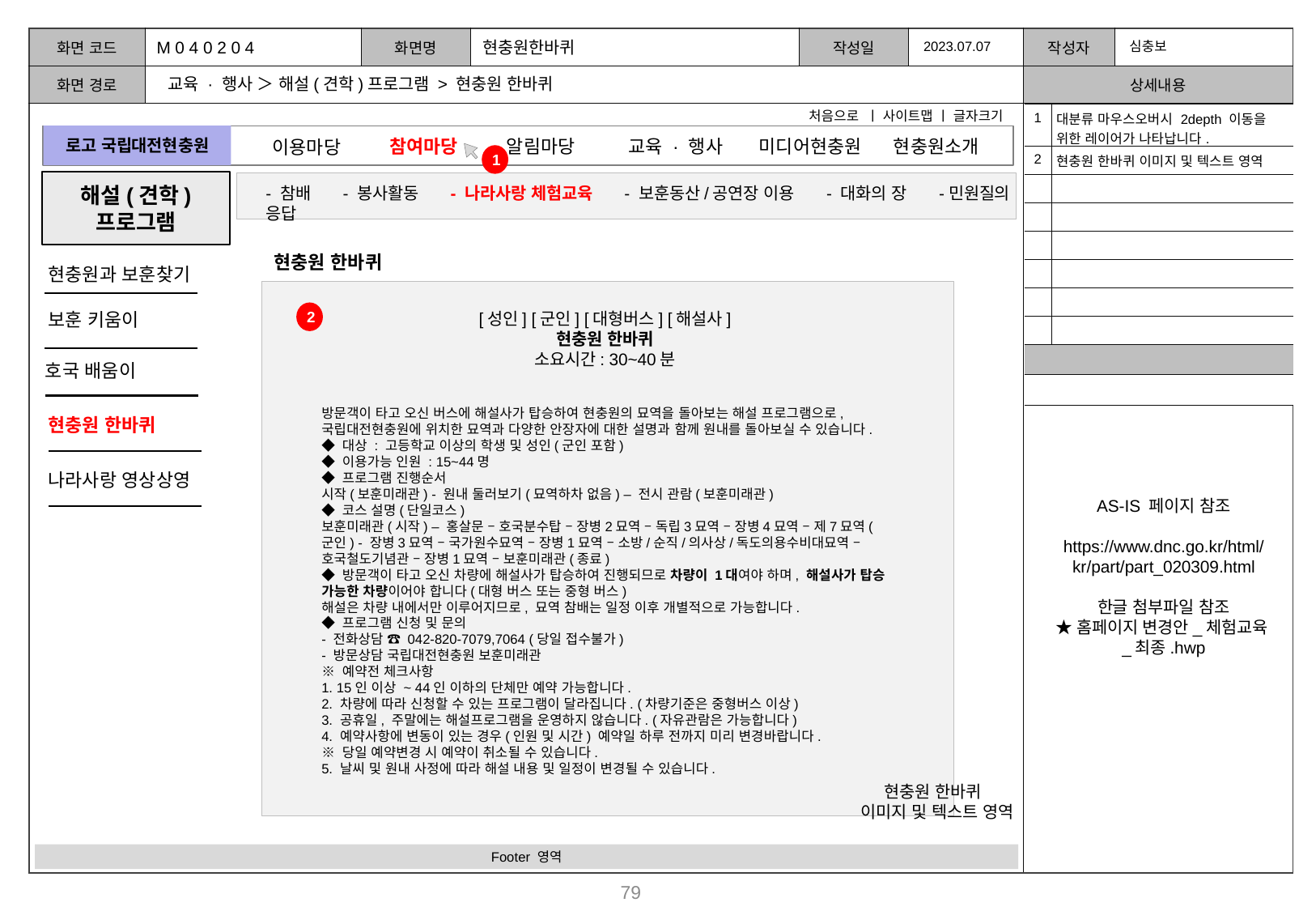

M 0 4 0 2 0 4
현충원한바퀴
2023.07.07
심충보
교육 · 행사 ＞ 해설(견학)프로그램 > 현충원 한바퀴
처음으로  ㅣ 사이트맵 ㅣ 글자크기
| 1 | 대분류 마우스오버시 2depth 이동을 위한 레이어가 나타납니다. |
| --- | --- |
| 2 | 현충원 한바퀴 이미지 및 텍스트 영역 |
|  |  |
|  |  |
|  |  |
|  |  |
|  |  |
|  |  |
|  |  |
|  |  |
로고 국립대전현충원

참여마당
알림마당
미디어현충원
교육 · 행사
현충원소개
이용마당

1
해설(견학)
프로그램

- 참배      - 봉사활동      - 나라사랑 체험교육      - 보훈동산/공연장 이용      - 대화의 장      -민원질의 응답
현충원 한바퀴
현충원과 보훈찾기

보훈 키움이
2
[성인] [군인] [대형버스] [해설사]
현충원 한바퀴
소요시간: 30~40분
호국 배움이
방문객이 타고 오신 버스에 해설사가 탑승하여 현충원의 묘역을 돌아보는 해설 프로그램으로, 국립대전현충원에 위치한 묘역과 다양한 안장자에 대한 설명과 함께 원내를 돌아보실 수 있습니다.
◆ 대상 : 고등학교 이상의 학생 및 성인(군인 포함)
◆ 이용가능 인원 : 15~44명
◆ 프로그램 진행순서
시작(보훈미래관) - 원내 둘러보기(묘역하차 없음) – 전시 관람(보훈미래관)
◆ 코스 설명(단일코스)
보훈미래관(시작) – 홍살문 – 호국분수탑 – 장병2묘역 – 독립3묘역 – 장병4묘역 – 제7묘역(군인) - 장병3묘역 – 국가원수묘역 – 장병1묘역 – 소방/순직/의사상/독도의용수비대묘역 – 호국철도기념관 – 장병1묘역 – 보훈미래관(종료)
◆ 방문객이 타고 오신 차량에 해설사가 탑승하여 진행되므로 차량이 1대여야 하며, 해설사가 탑승 가능한 차량이어야 합니다(대형 버스 또는 중형 버스)
해설은 차량 내에서만 이루어지므로, 묘역 참배는 일정 이후 개별적으로 가능합니다.
◆ 프로그램 신청 및 문의
- 전화상담 ☎ 042-820-7079,7064 (당일 접수불가)
- 방문상담 국립대전현충원 보훈미래관
※ 예약전 체크사항
1. 15인 이상 ~ 44인 이하의 단체만 예약 가능합니다.
2. 차량에 따라 신청할 수 있는 프로그램이 달라집니다. (차량기준은 중형버스 이상)
3. 공휴일, 주말에는 해설프로그램을 운영하지 않습니다. (자유관람은 가능합니다)
4. 예약사항에 변동이 있는 경우(인원 및 시간) 예약일 하루 전까지 미리 변경바랍니다.
※ 당일 예약변경 시 예약이 취소될 수 있습니다.
5. 날씨 및 원내 사정에 따라 해설 내용 및 일정이 변경될 수 있습니다.

현충원 한바퀴
나라사랑 영상상영
AS-IS 페이지 참조

https://www.dnc.go.kr/html/kr/part/part_020309.html

한글 첨부파일 참조
★홈페이지 변경안_체험교육_최종.hwp

현충원 한바퀴
 이미지 및 텍스트 영역
Footer 영역